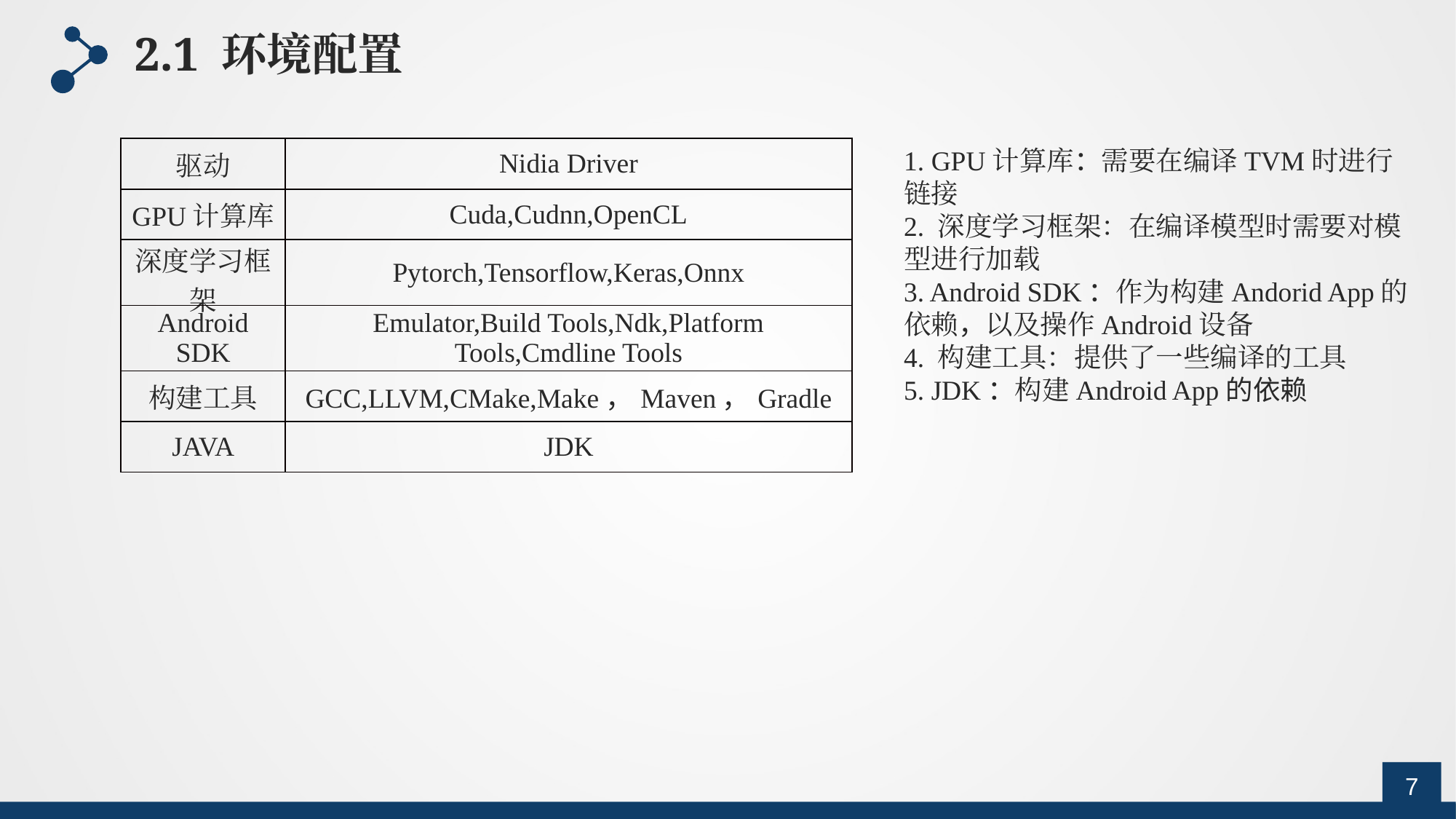

2.1 环境配置

| 驱动 | Nidia Driver |
| --- | --- |
| GPU计算库 | Cuda,Cudnn,OpenCL |
| 深度学习框架 | Pytorch,Tensorflow,Keras,Onnx |
| Android SDK | Emulator,Build Tools,Ndk,Platform Tools,Cmdline Tools |
| 构建工具 | GCC,LLVM,CMake,Make，Maven，Gradle |
| JAVA | JDK |
1. GPU计算库：需要在编译TVM时进行链接
2. 深度学习框架：在编译模型时需要对模型进行加载
3. Android SDK：作为构建Andorid App的依赖，以及操作Android设备
4. 构建工具：提供了一些编译的工具
5. JDK：构建Android App的依赖